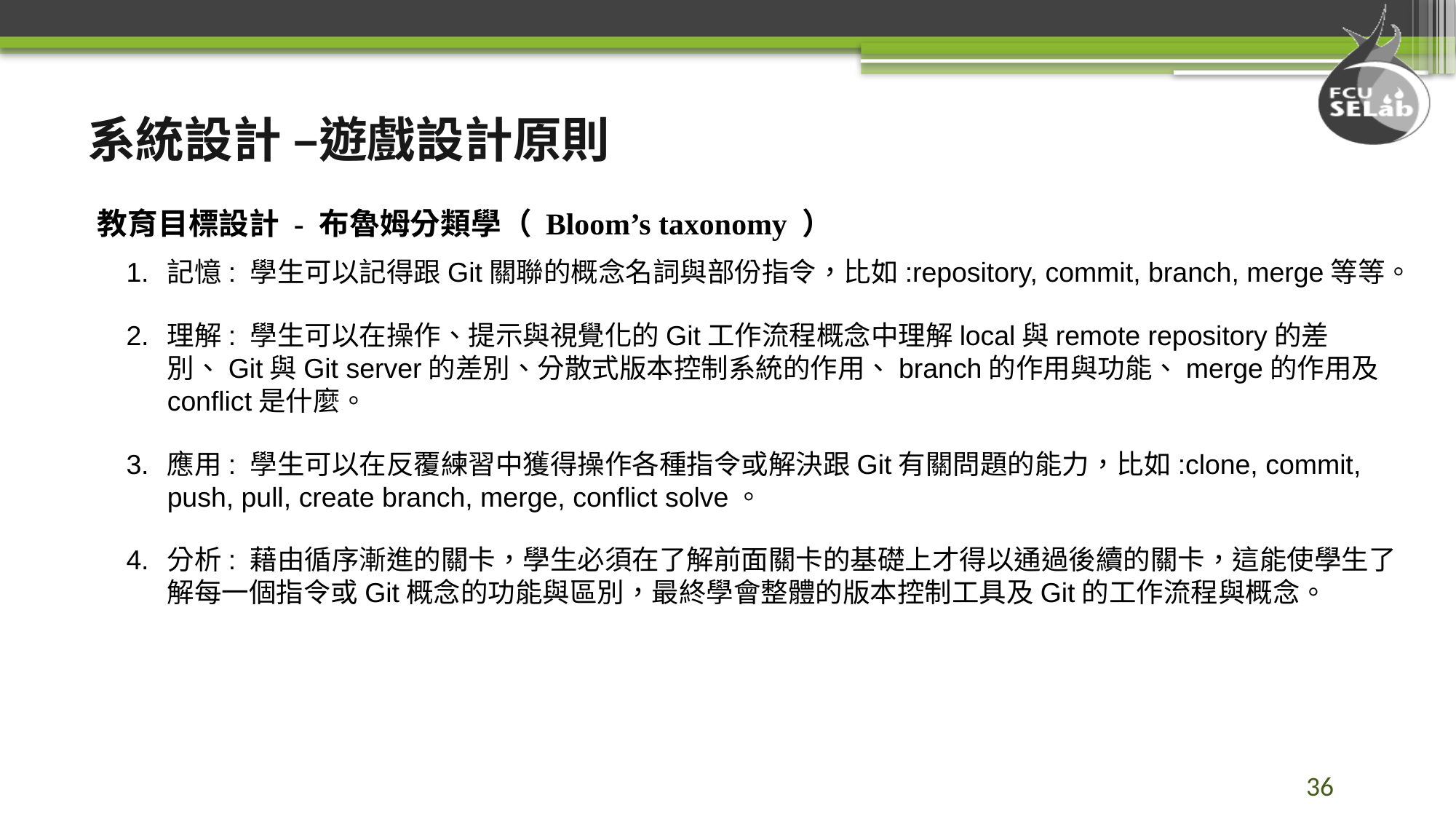

系統設計 –遊戲設計原則
教育目標設計 - 布魯姆分類學（ Bloom’s taxonomy ）
記憶: 學生可以記得跟Git關聯的概念名詞與部份指令，比如:repository, commit, branch, merge等等。
理解: 學生可以在操作、提示與視覺化的Git工作流程概念中理解local與remote repository的差別、Git與Git server的差別、分散式版本控制系統的作用、branch的作用與功能、merge的作用及conflict是什麼。
應用: 學生可以在反覆練習中獲得操作各種指令或解決跟Git有關問題的能力，比如:clone, commit, push, pull, create branch, merge, conflict solve。
分析: 藉由循序漸進的關卡，學生必須在了解前面關卡的基礎上才得以通過後續的關卡，這能使學生了解每一個指令或Git概念的功能與區別，最終學會整體的版本控制工具及Git的工作流程與概念。

36